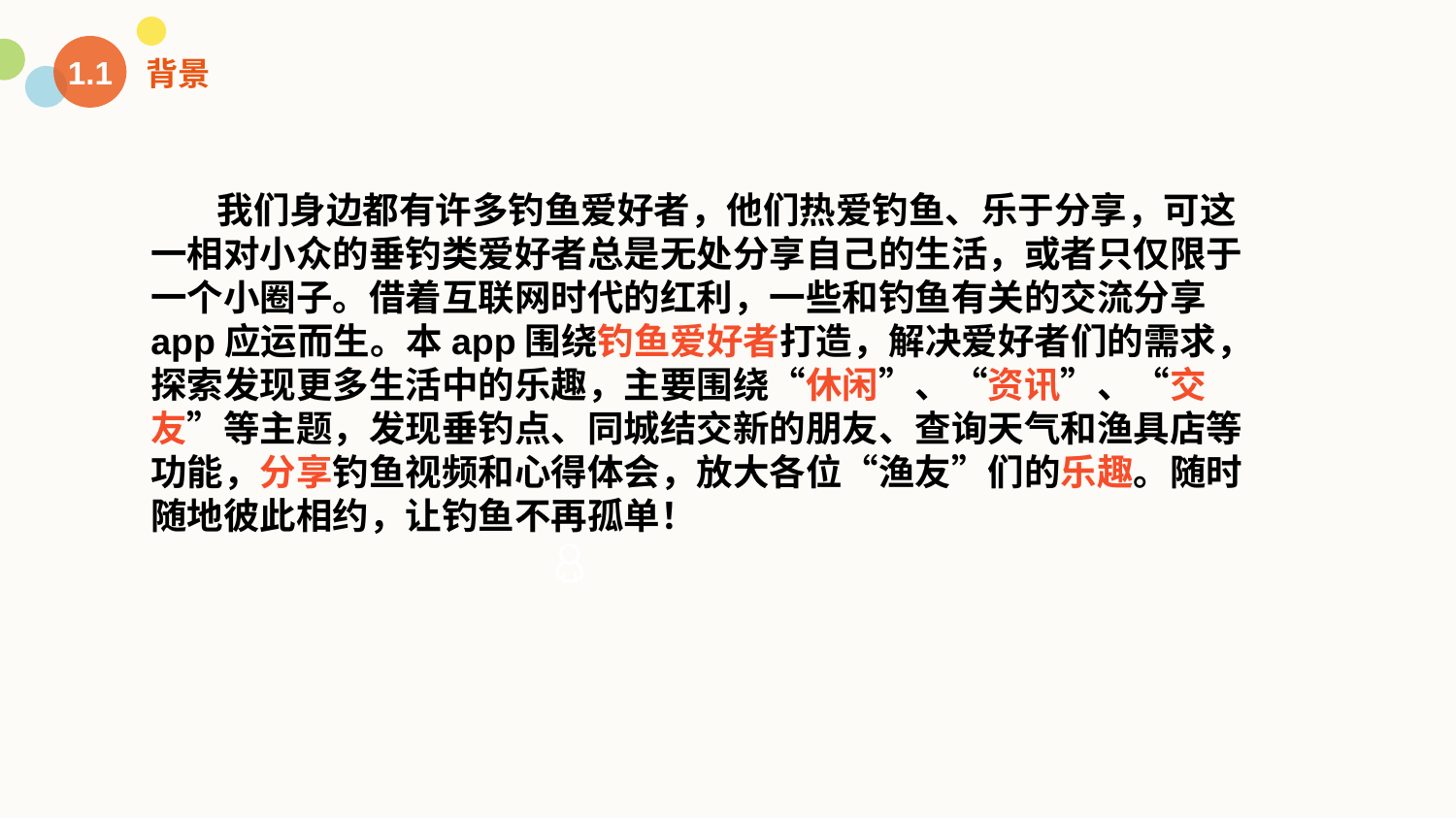

1.1
背景

       我们身边都有许多钓鱼爱好者，他们热爱钓鱼、乐于分享，可这一相对小众的垂钓类爱好者总是无处分享自己的生活，或者只仅限于一个小圈子。借着互联网时代的红利，一些和钓鱼有关的交流分享app应运而生。本app围绕钓鱼爱好者打造，解决爱好者们的需求，探索发现更多生活中的乐趣，主要围绕“休闲”、“资讯”、“交友”等主题，发现垂钓点、同城结交新的朋友、查询天气和渔具店等功能，分享钓鱼视频和心得体会，放大各位“渔友”们的乐趣。随时随地彼此相约，让钓鱼不再孤单！